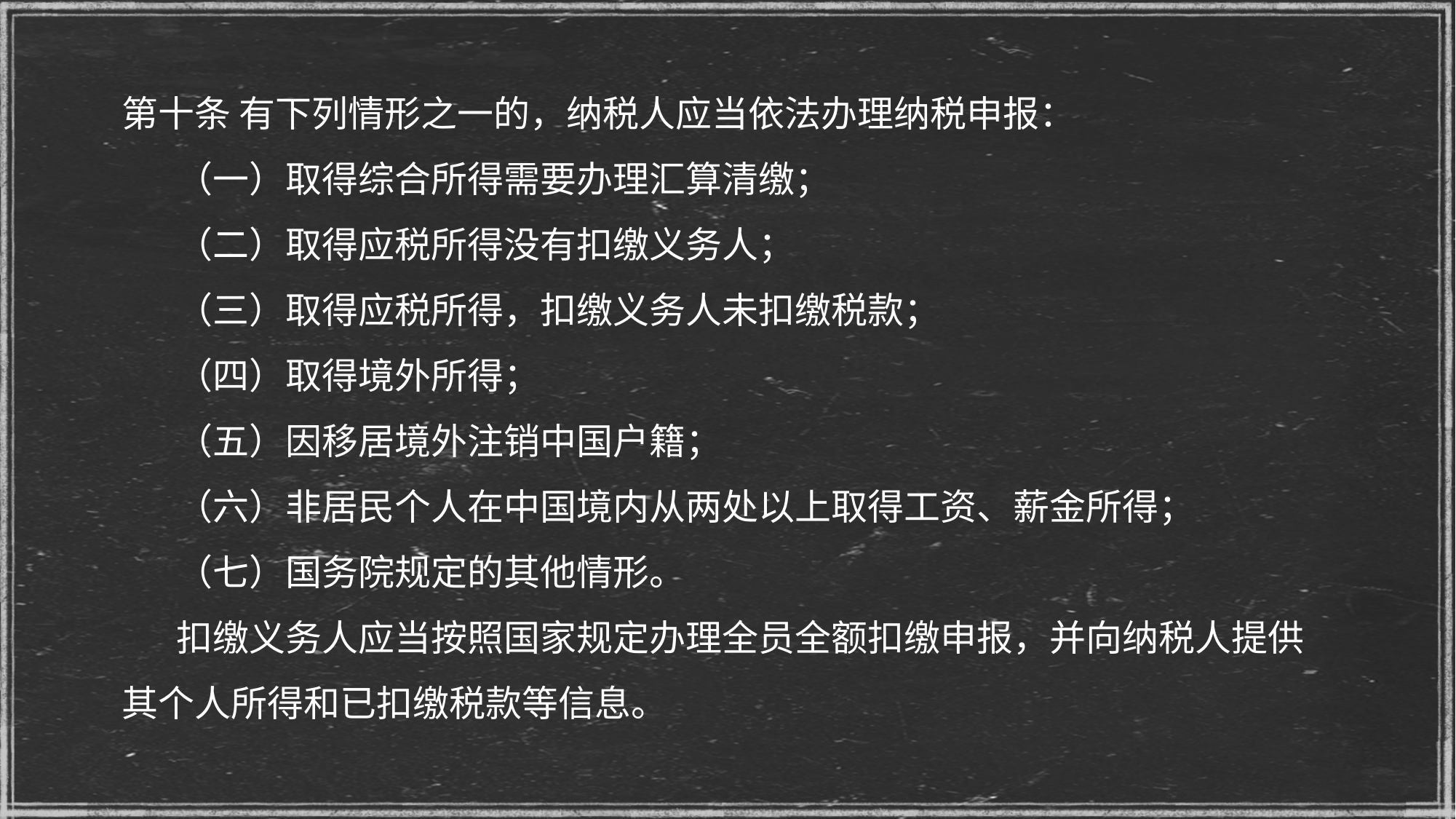

第十条 有下列情形之一的，纳税人应当依法办理纳税申报：
（一）取得综合所得需要办理汇算清缴；
（二）取得应税所得没有扣缴义务人；
（三）取得应税所得，扣缴义务人未扣缴税款；
（四）取得境外所得；
（五）因移居境外注销中国户籍；
（六）非居民个人在中国境内从两处以上取得工资、薪金所得；
（七）国务院规定的其他情形。
扣缴义务人应当按照国家规定办理全员全额扣缴申报，并向纳税人提供其个人所得和已扣缴税款等信息。